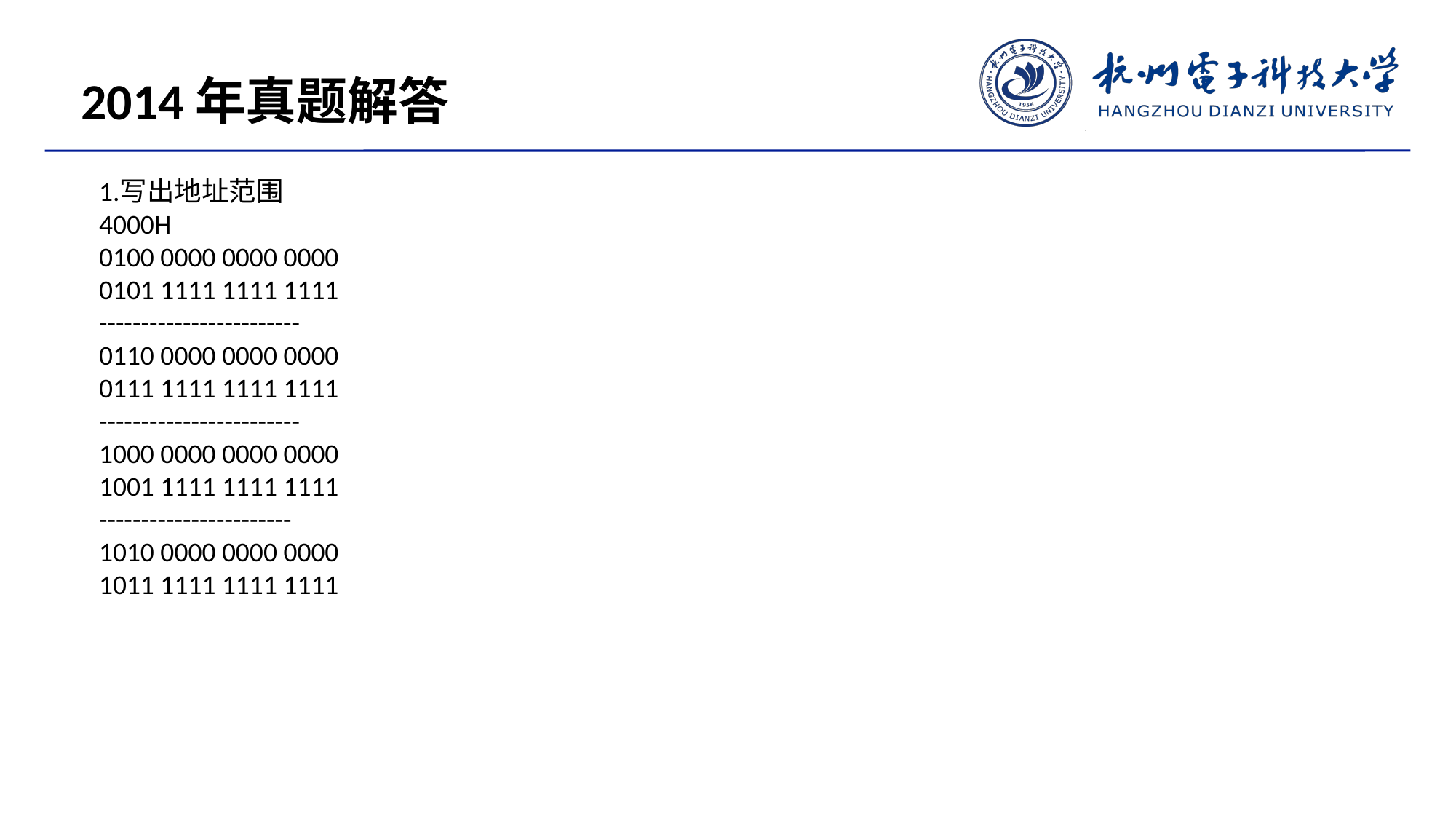

2014年真题解答
写出地址范围
4000H
0100 0000 0000 0000
0101 1111 1111 1111
------------------------
0110 0000 0000 0000
0111 1111 1111 1111
------------------------
1000 0000 0000 0000
1001 1111 1111 1111
-----------------------
1010 0000 0000 0000
1011 1111 1111 1111